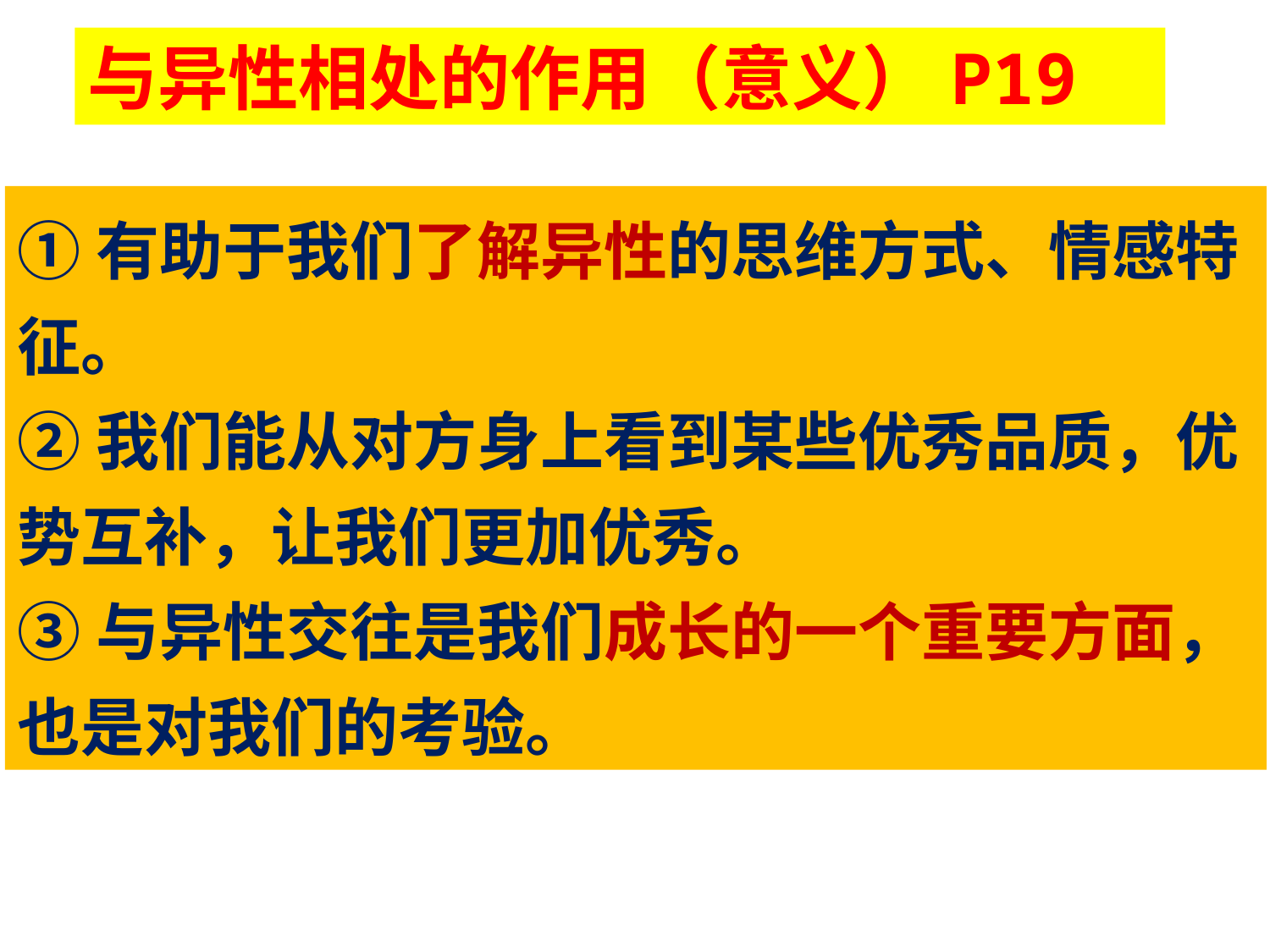

与异性相处的作用（意义）P19
①有助于我们了解异性的思维方式、情感特征。
②我们能从对方身上看到某些优秀品质，优势互补，让我们更加优秀。
③与异性交往是我们成长的一个重要方面，也是对我们的考验。